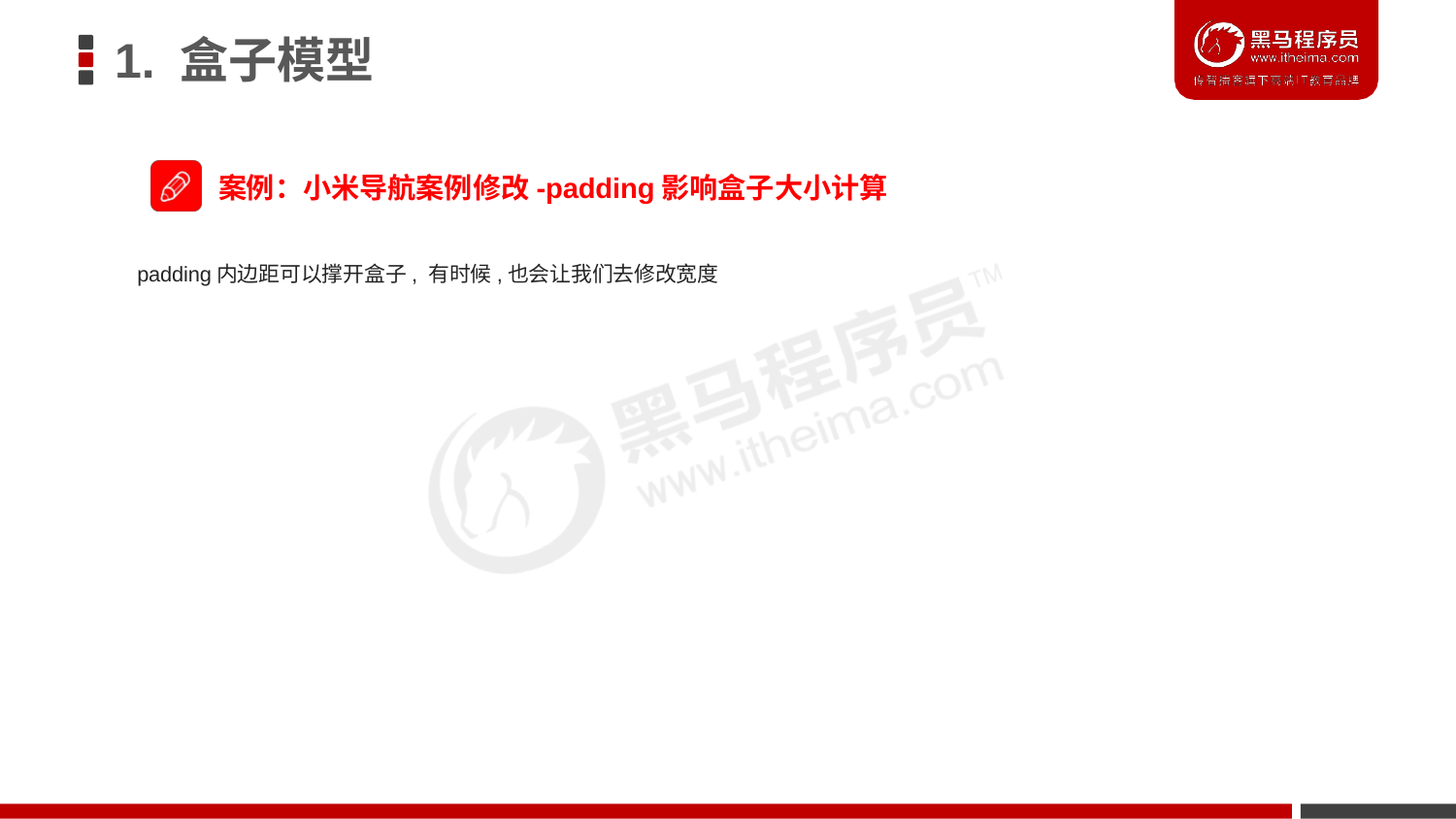

# 1. 盒子模型

案例：小米导航案例修改-padding影响盒子大小计算

padding内边距可以撑开盒子, 有时候,也会让我们去修改宽度